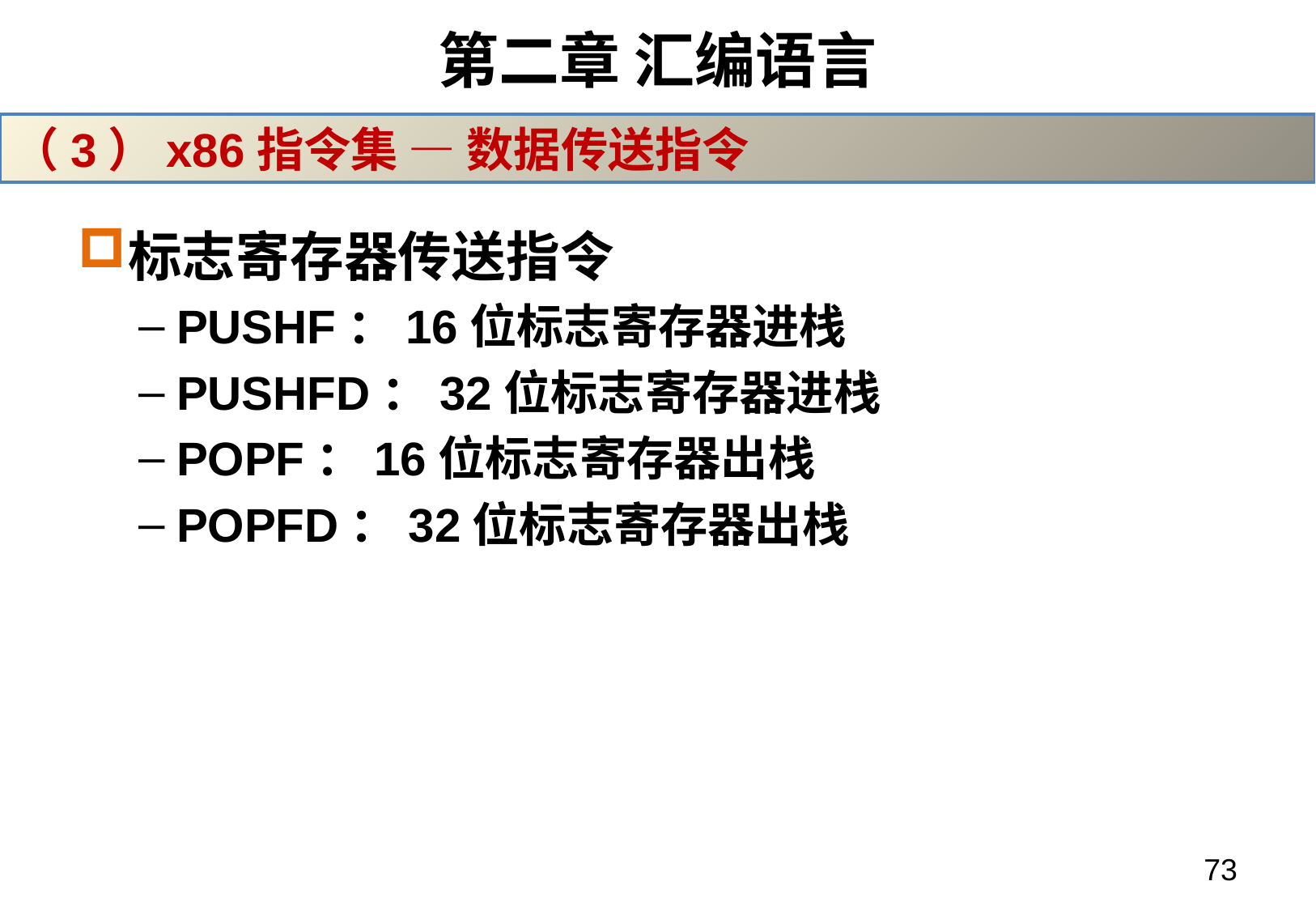

# 第二章 汇编语言
（3）x86指令集 — 数据传送指令
标志寄存器传送指令
PUSHF：16位标志寄存器进栈
PUSHFD：32位标志寄存器进栈
POPF：16位标志寄存器出栈
POPFD：32位标志寄存器出栈
73